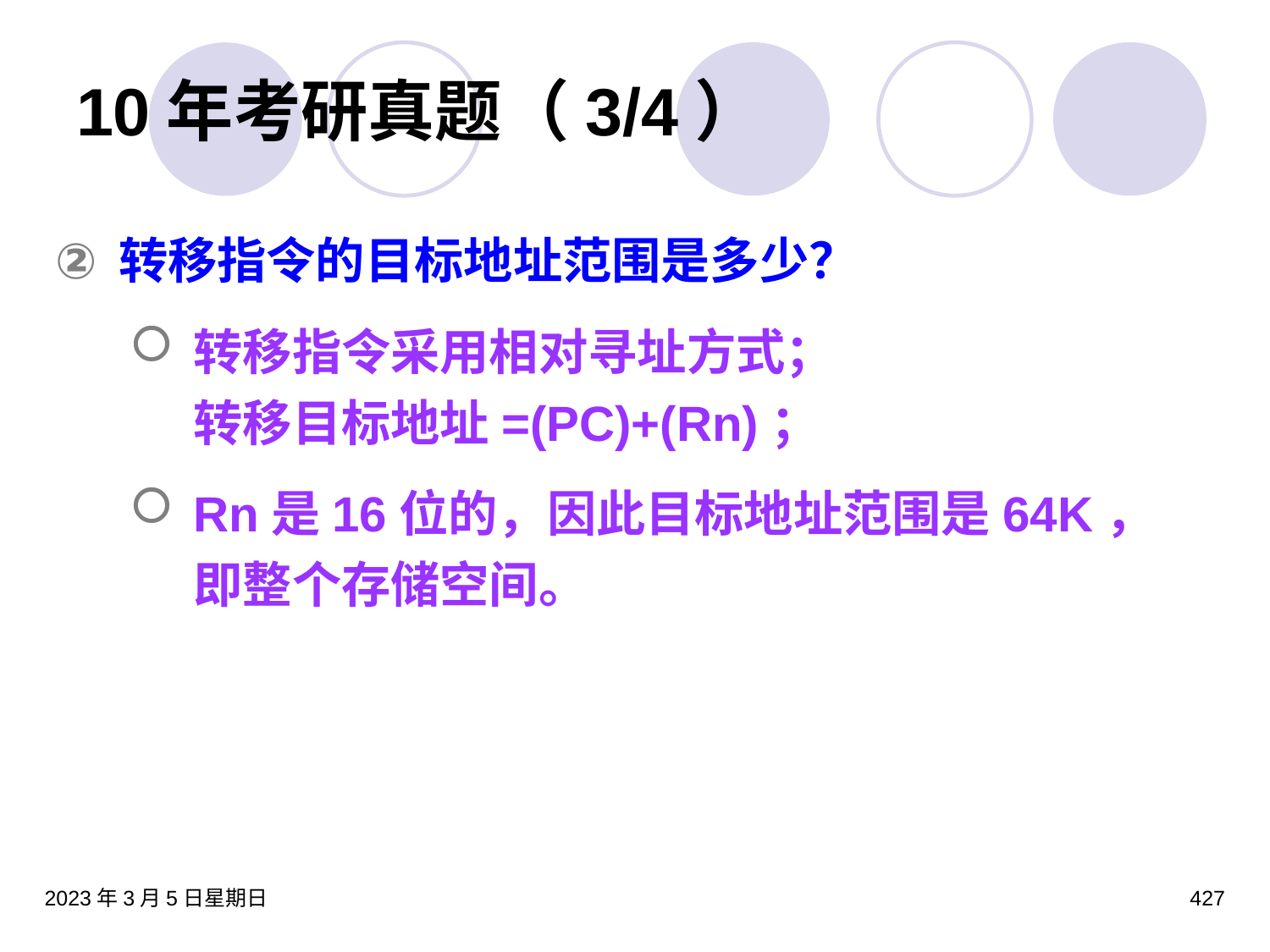

# 10年考研真题（3/4）
转移指令的目标地址范围是多少？
转移指令采用相对寻址方式；
转移目标地址=(PC)+(Rn)；
Rn是16位的，因此目标地址范围是64K，即整个存储空间。
2023年3月5日星期日
427